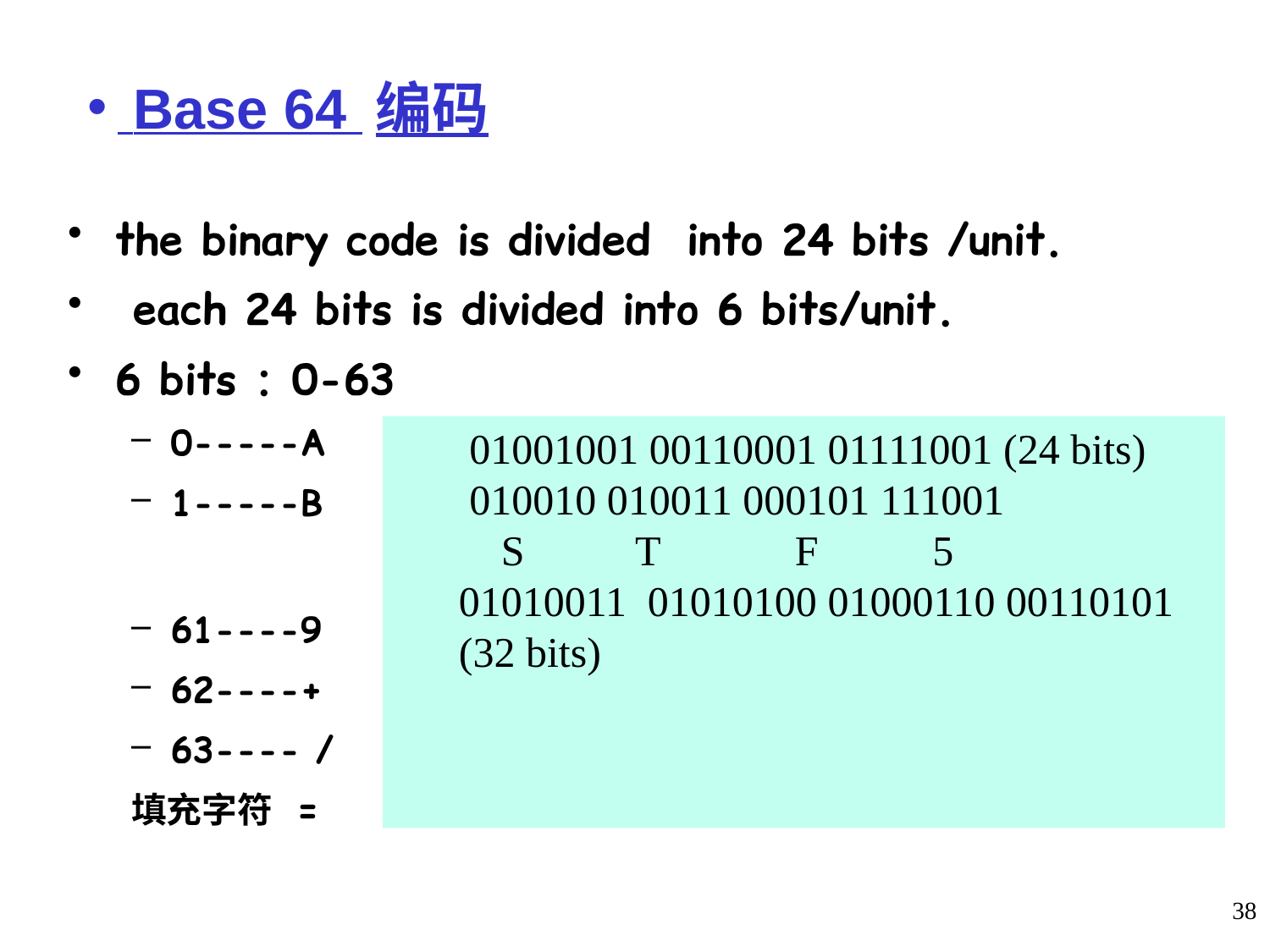

# Base 64 编码
the binary code is divided  into 24 bits /unit.
 each 24 bits is divided into 6 bits/unit.
6 bits : 0-63
0-----A
1-----B

61----9
62----+
63---- /
填充字符  =
 01001001 00110001 01111001 (24 bits)
 010010 010011 000101 111001
    S	 T 	    F	     5
01010011  01010100 01000110 00110101
(32 bits)

38